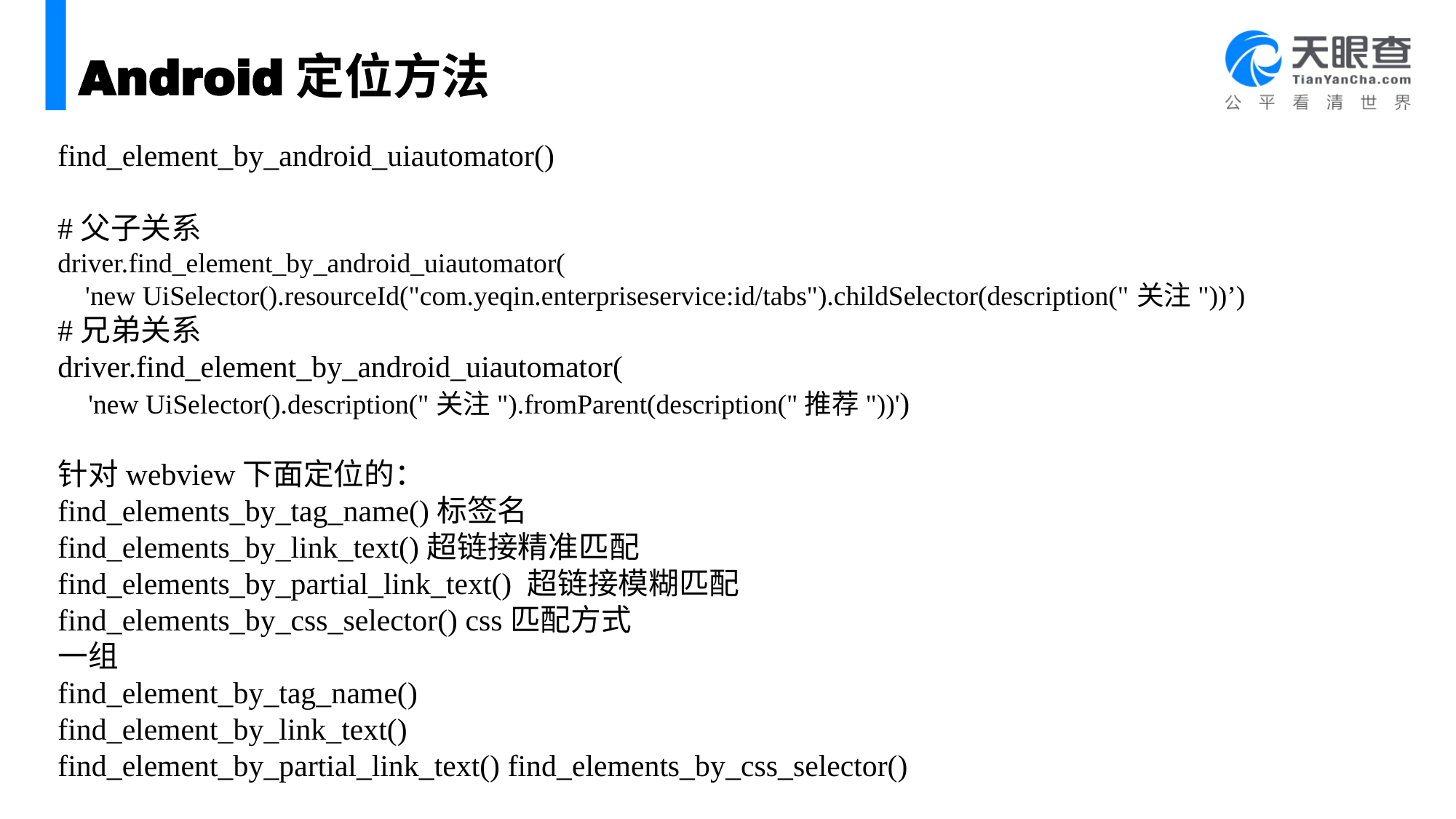

# Android定位方法
find_element_by_android_uiautomator()

#父子关系
driver.find_element_by_android_uiautomator(
    'new UiSelector().resourceId("com.yeqin.enterpriseservice:id/tabs").childSelector(description("关注"))’)
#兄弟关系
driver.find_element_by_android_uiautomator(
    'new UiSelector().description("关注").fromParent(description("推荐"))')

针对webview下面定位的：
find_elements_by_tag_name()标签名
find_elements_by_link_text()超链接精准匹配 find_elements_by_partial_link_text() 超链接模糊匹配find_elements_by_css_selector() css匹配方式
一组
find_element_by_tag_name()
find_element_by_link_text()
find_element_by_partial_link_text() find_elements_by_css_selector()